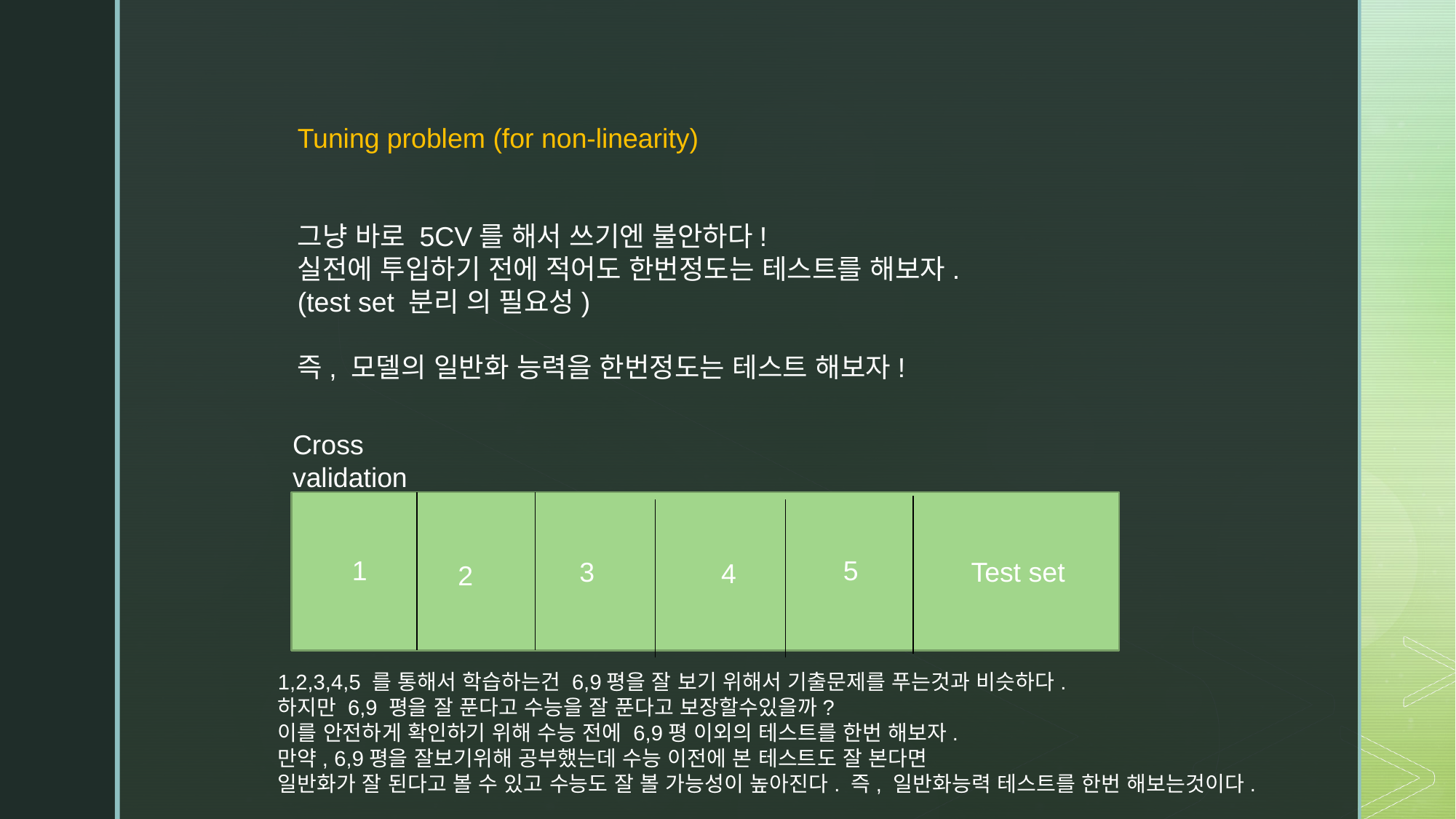

Tuning problem (for non-linearity)

그냥 바로 5CV를 해서 쓰기엔 불안하다!
실전에 투입하기 전에 적어도 한번정도는 테스트를 해보자.
(test set 분리 의 필요성)

즉, 모델의 일반화 능력을 한번정도는 테스트 해보자!
Cross validation

1
5
3
Test set
4
2
1,2,3,4,5 를 통해서 학습하는건 6,9평을 잘 보기 위해서 기출문제를 푸는것과 비슷하다.
하지만 6,9 평을 잘 푼다고 수능을 잘 푼다고 보장할수있을까?
이를 안전하게 확인하기 위해 수능 전에 6,9평 이외의 테스트를 한번 해보자.
만약, 6,9평을 잘보기위해 공부했는데 수능 이전에 본 테스트도 잘 본다면
일반화가 잘 된다고 볼 수 있고 수능도 잘 볼 가능성이 높아진다. 즉, 일반화능력 테스트를 한번 해보는것이다.